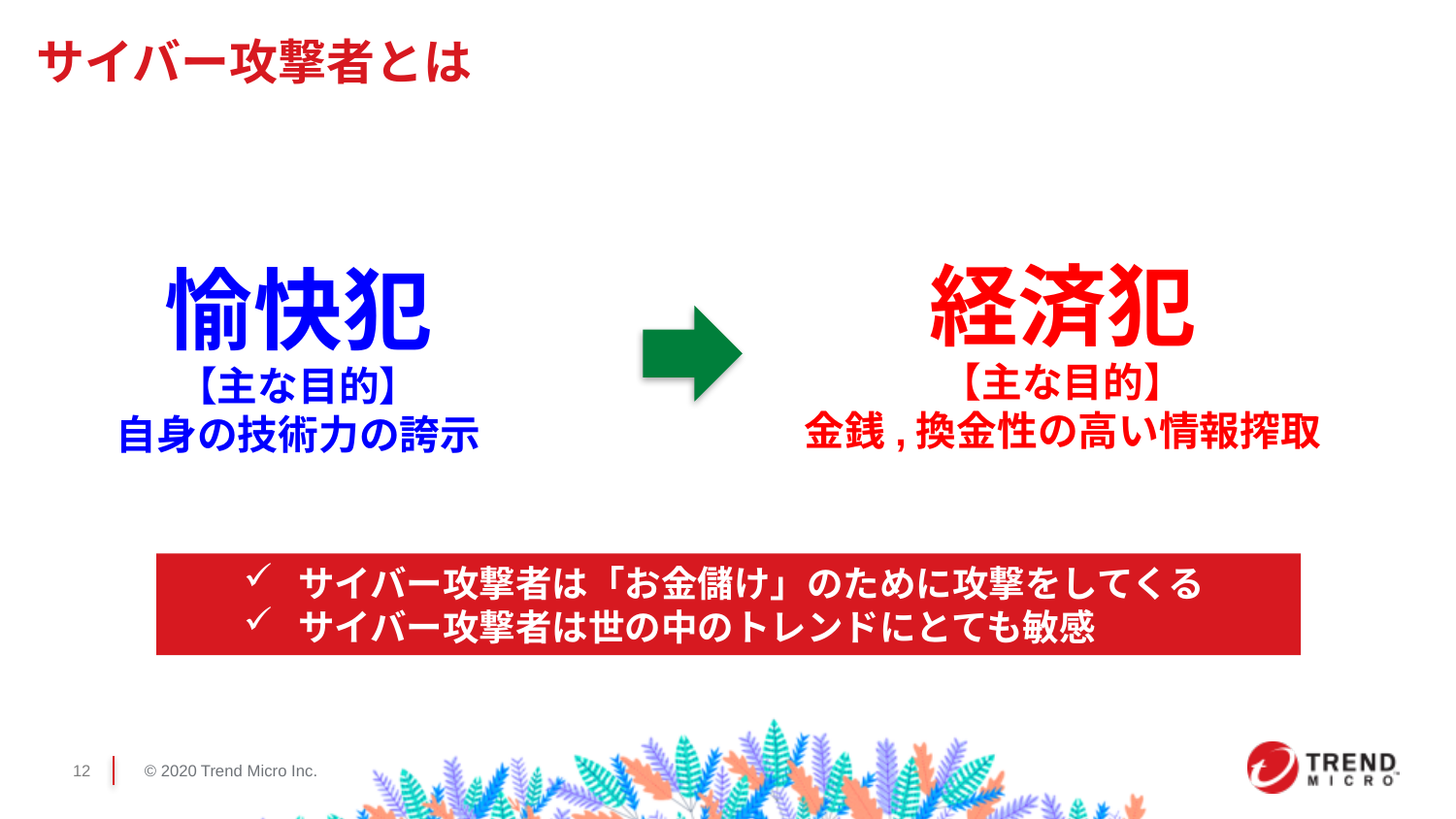

サイバー攻撃者とは
経済犯
【主な目的】
金銭,換金性の高い情報搾取
愉快犯
【主な目的】
自身の技術力の誇示

サイバー攻撃者は「お金儲け」のために攻撃をしてくる
サイバー攻撃者は世の中のトレンドにとても敏感